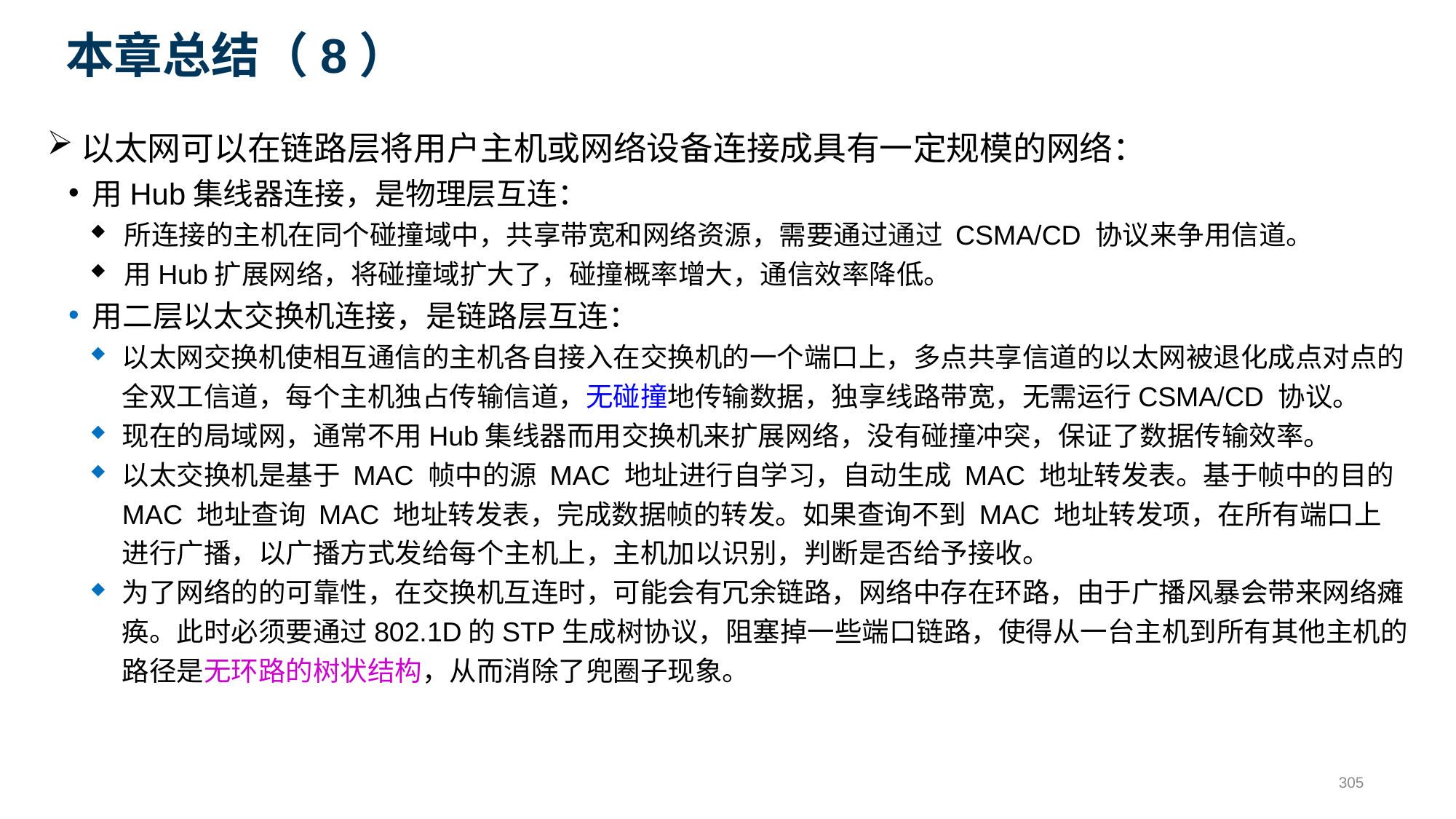

# 本章总结（8）
以太网可以在链路层将用户主机或网络设备连接成具有一定规模的网络：
用Hub集线器连接，是物理层互连：
所连接的主机在同个碰撞域中，共享带宽和网络资源，需要通过通过 CSMA/CD 协议来争用信道。
用Hub扩展网络，将碰撞域扩大了，碰撞概率增大，通信效率降低。
用二层以太交换机连接，是链路层互连：
以太网交换机使相互通信的主机各自接入在交换机的一个端口上，多点共享信道的以太网被退化成点对点的全双工信道，每个主机独占传输信道，无碰撞地传输数据，独享线路带宽，无需运行CSMA/CD 协议。
现在的局域网，通常不用Hub集线器而用交换机来扩展网络，没有碰撞冲突，保证了数据传输效率。
以太交换机是基于 MAC 帧中的源 MAC 地址进行自学习，自动生成 MAC 地址转发表。基于帧中的目的MAC 地址查询 MAC 地址转发表，完成数据帧的转发。如果查询不到 MAC 地址转发项，在所有端口上进行广播，以广播方式发给每个主机上，主机加以识别，判断是否给予接收。
为了网络的的可靠性，在交换机互连时，可能会有冗余链路，网络中存在环路，由于广播风暴会带来网络瘫痪。此时必须要通过802.1D的STP生成树协议，阻塞掉一些端口链路，使得从一台主机到所有其他主机的路径是无环路的树状结构，从而消除了兜圈子现象。
305